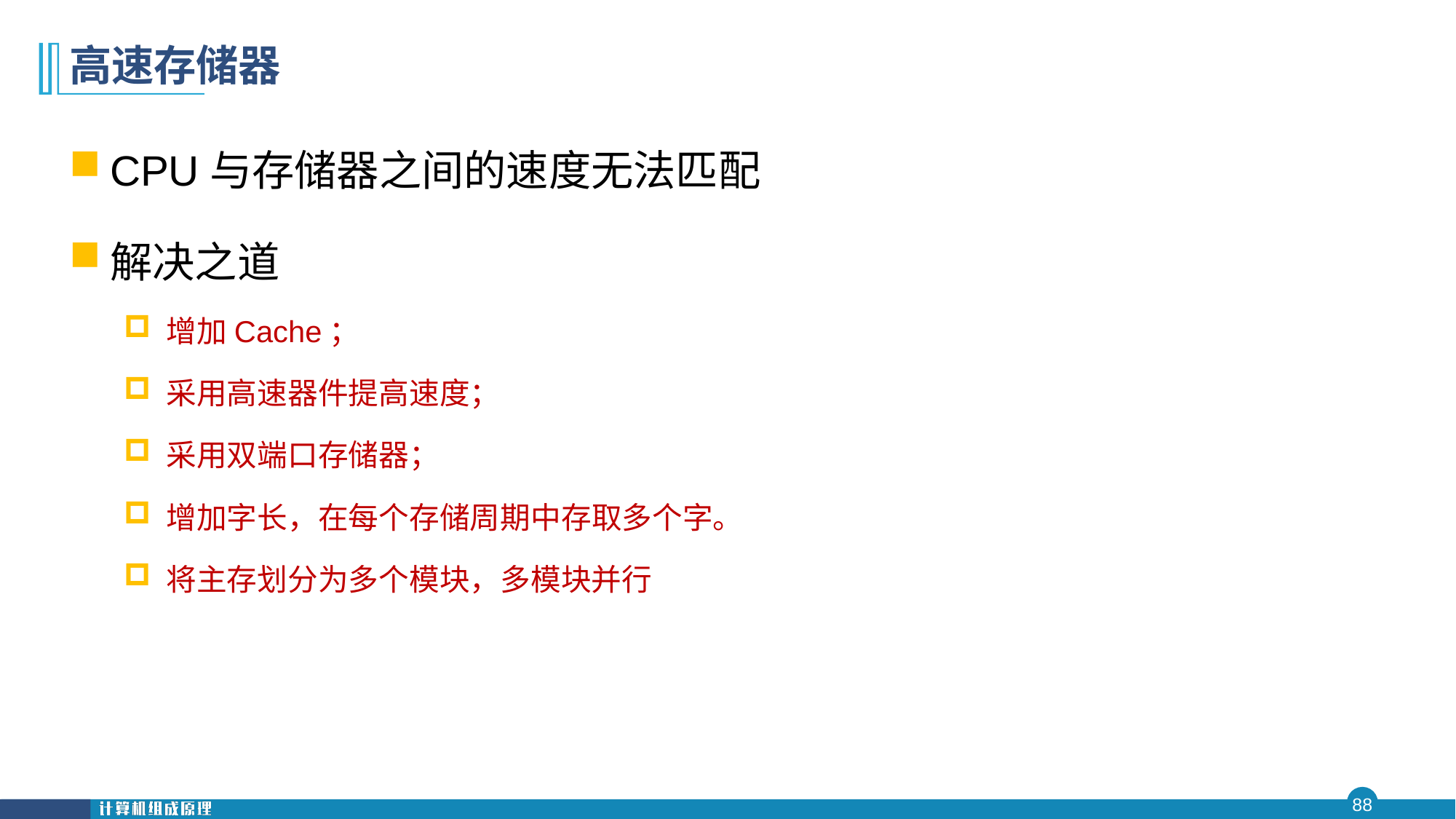

# 高速存储器
CPU与存储器之间的速度无法匹配
解决之道
增加Cache；
采用高速器件提高速度；
采用双端口存储器；
增加字长，在每个存储周期中存取多个字。
将主存划分为多个模块，多模块并行